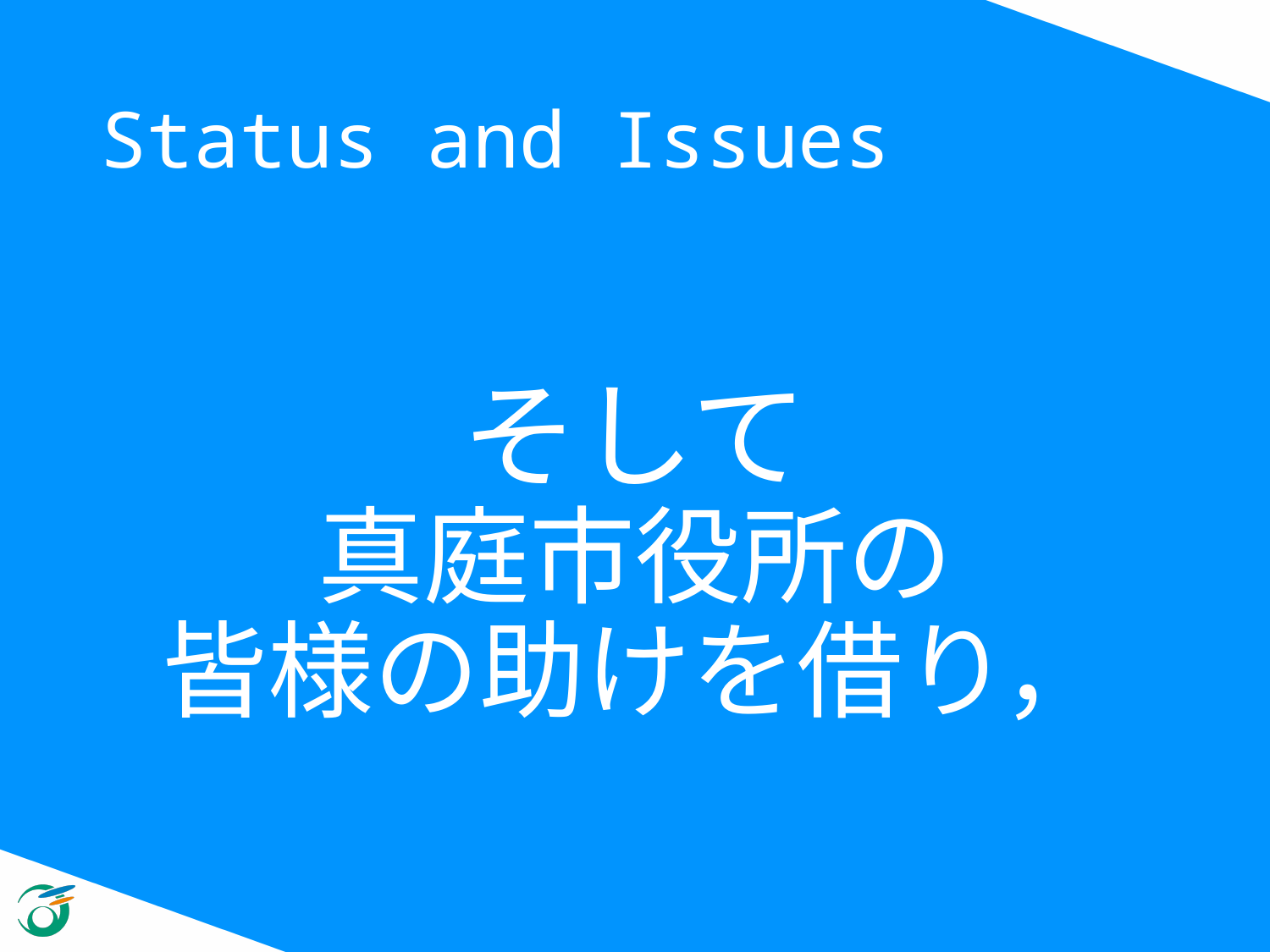

# Status and Issues
そして
真庭市役所の
皆様の助けを借り，